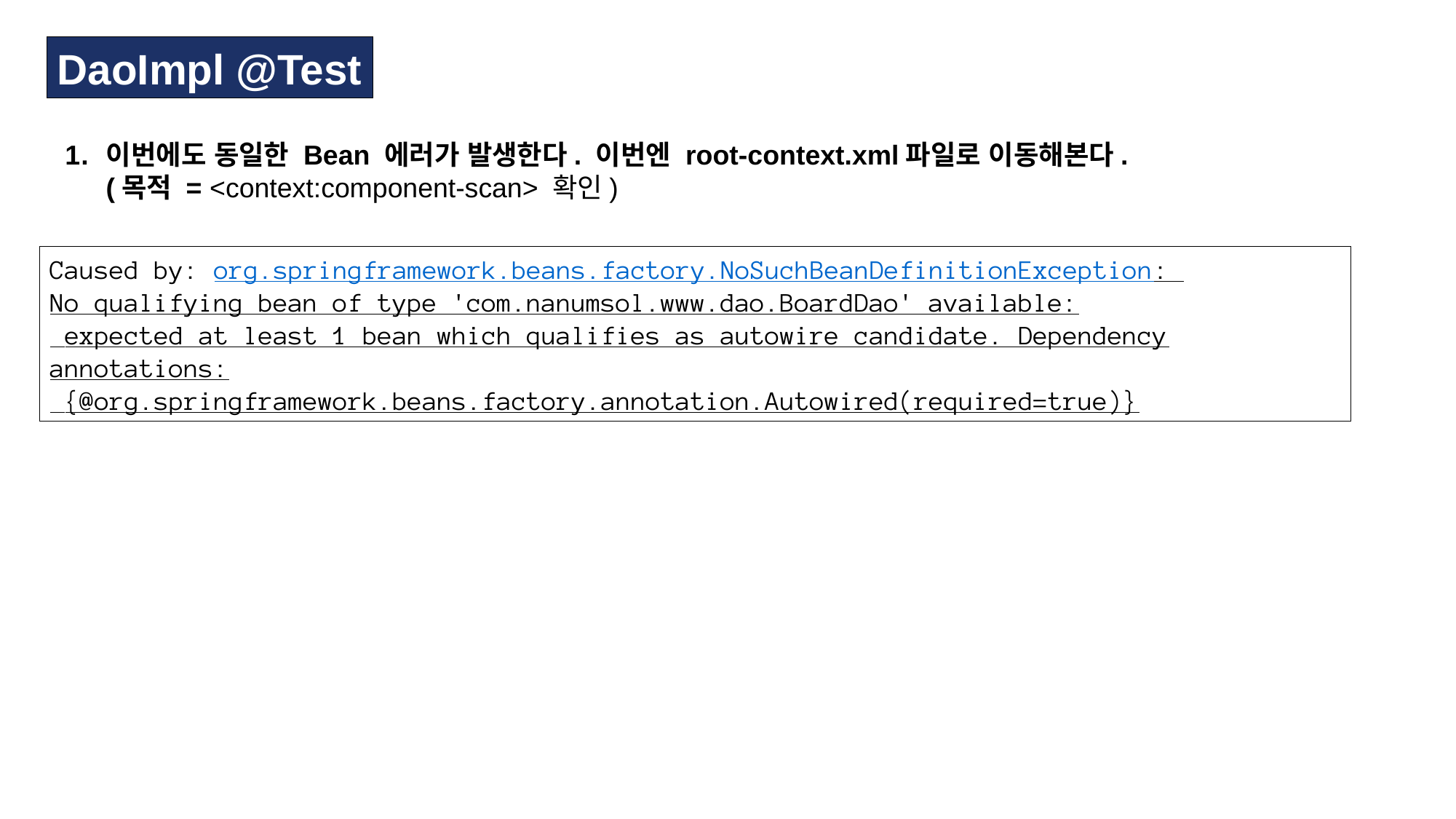

DaoImpl @Test
이번에도 동일한 Bean 에러가 발생한다. 이번엔 root-context.xml파일로 이동해본다.
(목적 = <context:component-scan> 확인)
Caused by: org.springframework.beans.factory.NoSuchBeanDefinitionException:
No qualifying bean of type 'com.nanumsol.www.dao.BoardDao' available:
 expected at least 1 bean which qualifies as autowire candidate. Dependency annotations:
 {@org.springframework.beans.factory.annotation.Autowired(required=true)}